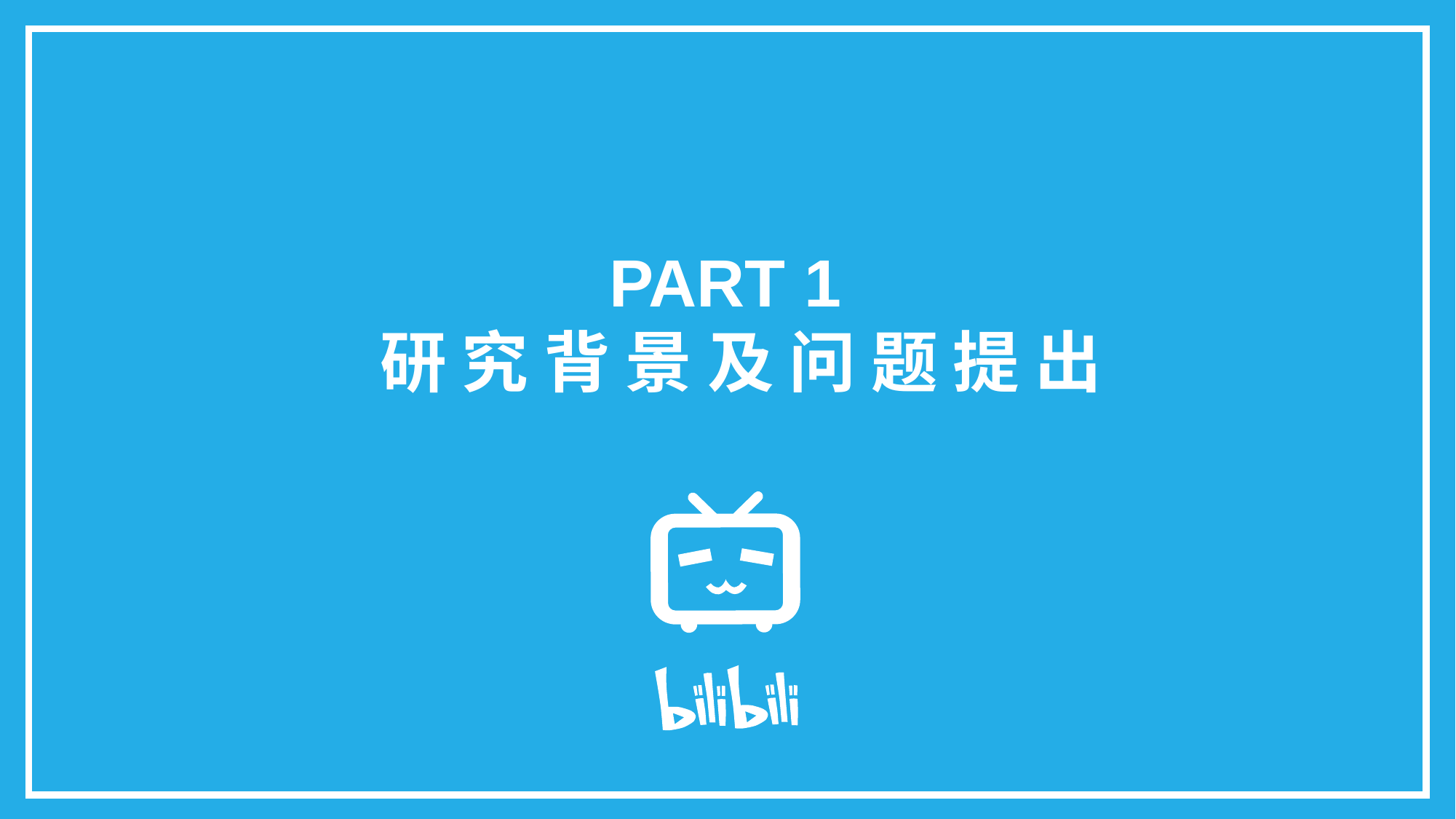

PART 1
 研 究 背 景 及 问 题 提 出